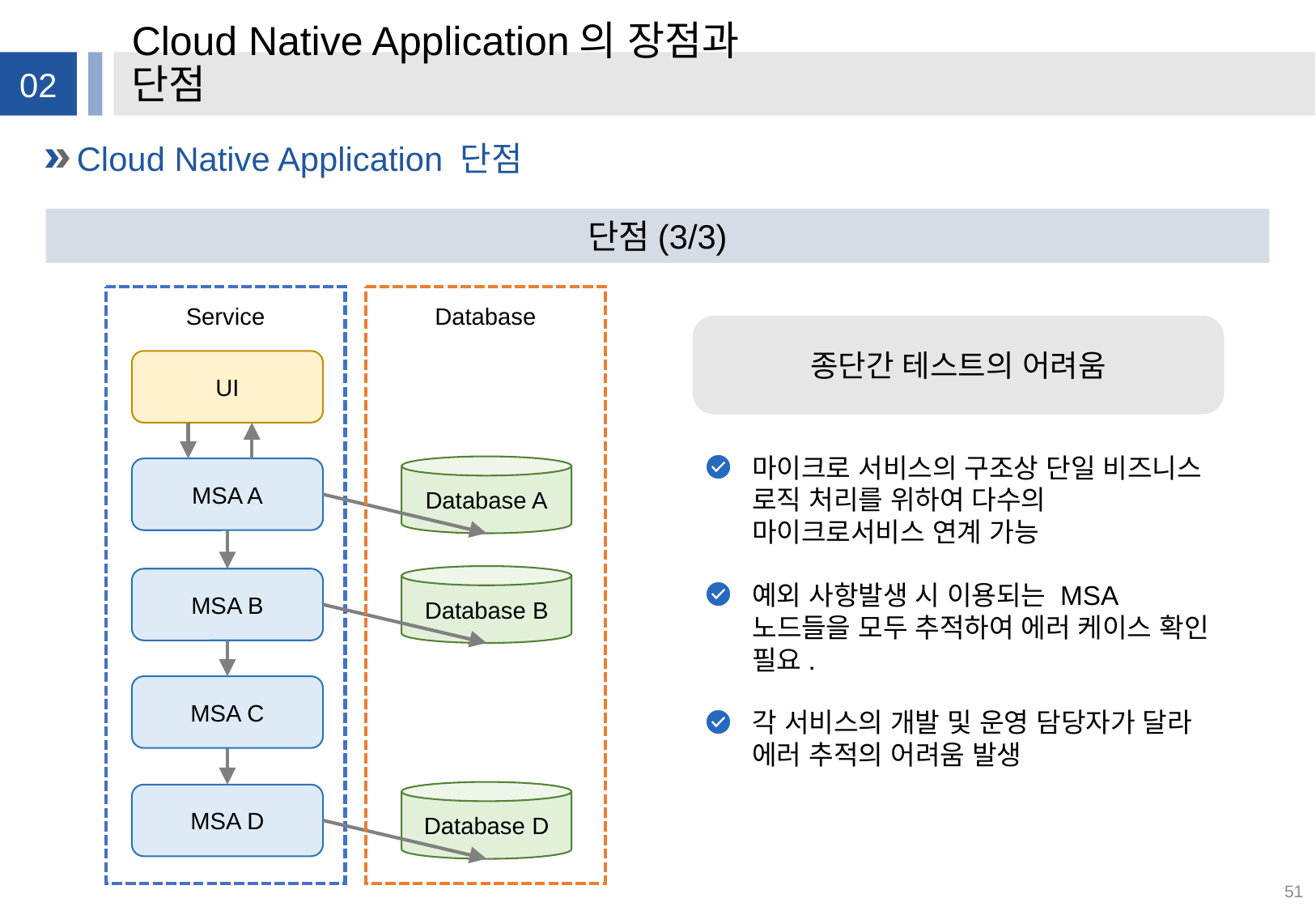

# Cloud Native Application의 장점과 단점
02
Cloud Native Application 단점
단점(3/3)

Service
Database
종단간 테스트의 어려움
UI
마이크로 서비스의 구조상 단일 비즈니스 로직 처리를 위하여 다수의 마이크로서비스 연계 가능
예외 사항발생 시 이용되는 MSA 노드들을 모두 추적하여 에러 케이스 확인 필요.
각 서비스의 개발 및 운영 담당자가 달라 에러 추적의 어려움 발생
Database A
MSA A
Database B
MSA B
MSA C
Database D
MSA D
51